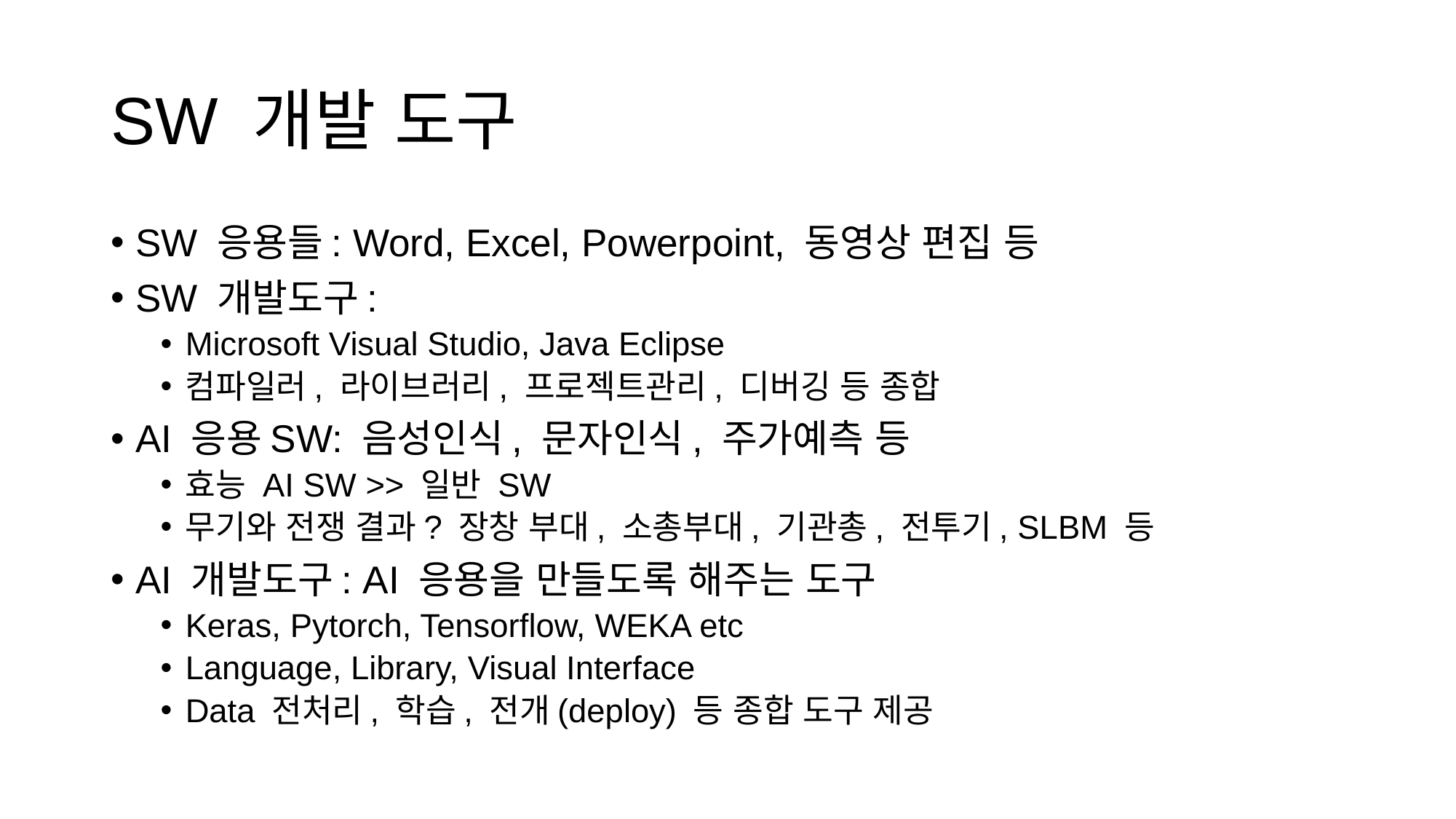

# SW 개발 도구
SW 응용들: Word, Excel, Powerpoint, 동영상 편집 등
SW 개발도구:
Microsoft Visual Studio, Java Eclipse
컴파일러, 라이브러리, 프로젝트관리, 디버깅 등 종합
AI 응용SW: 음성인식, 문자인식, 주가예측 등
효능 AI SW >> 일반 SW
무기와 전쟁 결과? 장창 부대, 소총부대, 기관총, 전투기, SLBM 등
AI 개발도구: AI 응용을 만들도록 해주는 도구
Keras, Pytorch, Tensorflow, WEKA etc
Language, Library, Visual Interface
Data 전처리, 학습, 전개(deploy) 등 종합 도구 제공